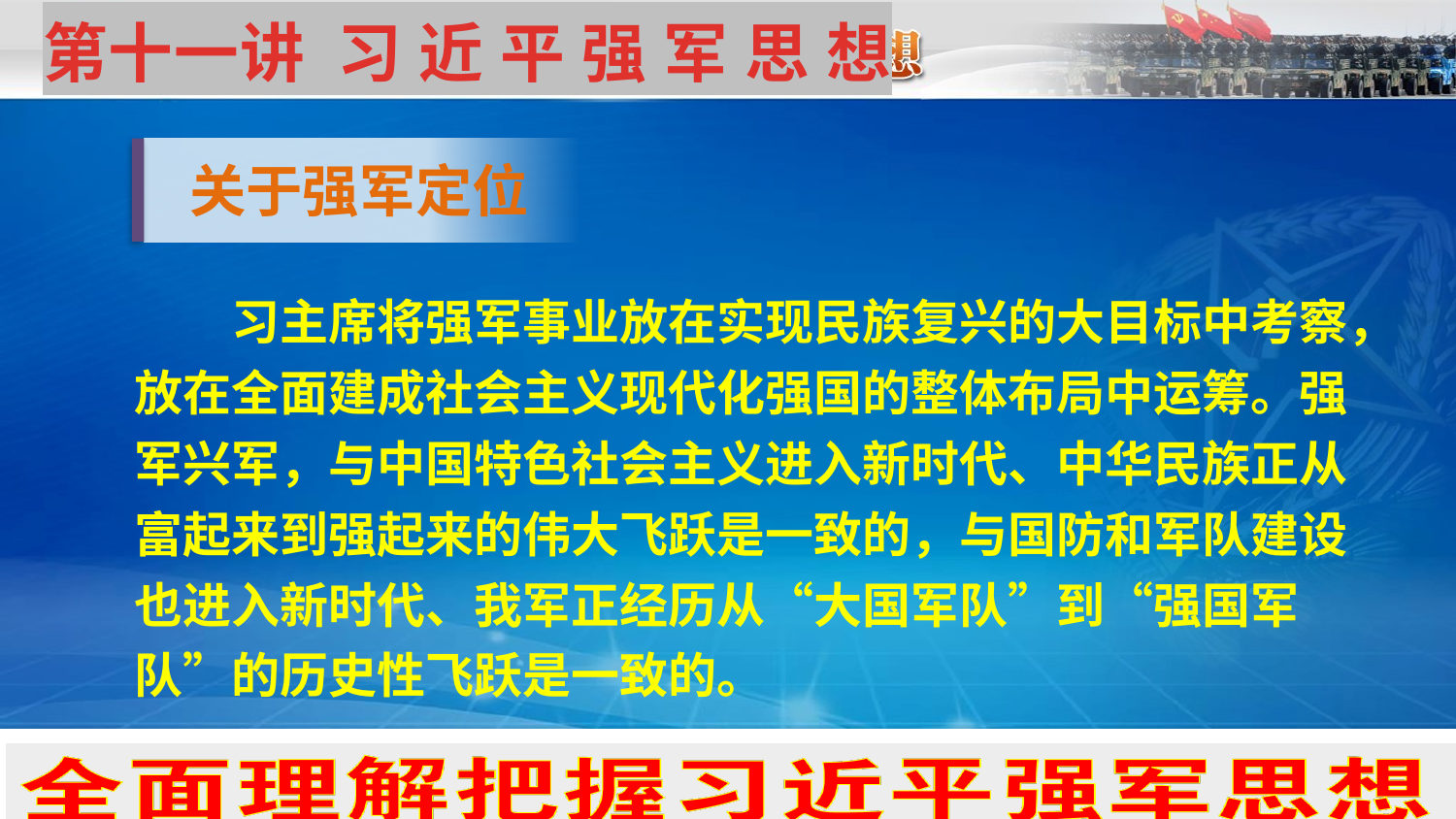

关于强军定位
　　习主席将强军事业放在实现民族复兴的大目标中考察，放在全面建成社会主义现代化强国的整体布局中运筹。强军兴军，与中国特色社会主义进入新时代、中华民族正从富起来到强起来的伟大飞跃是一致的，与国防和军队建设也进入新时代、我军正经历从“大国军队”到“强国军队”的历史性飞跃是一致的。